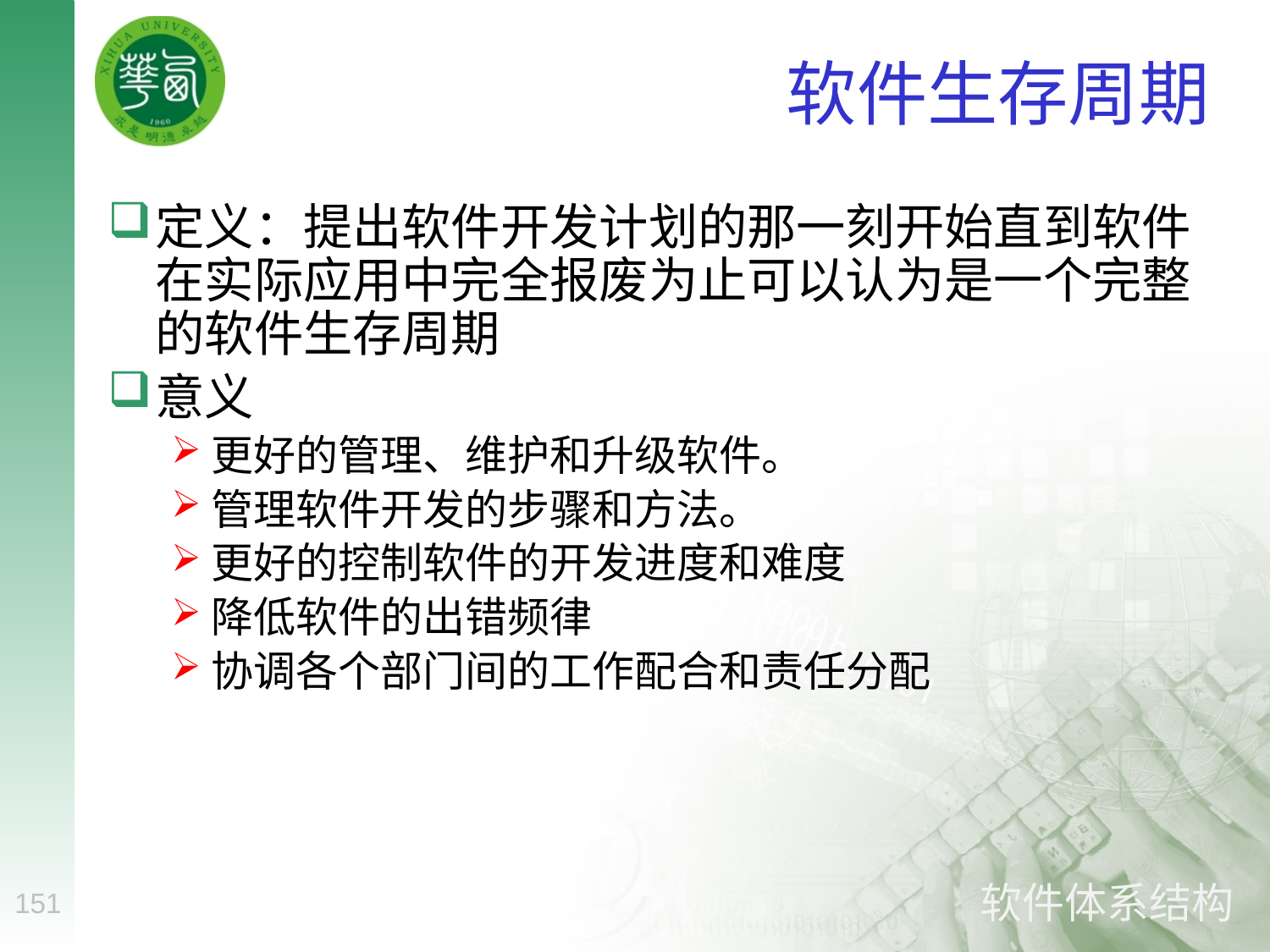

# 软件生存周期
定义：提出软件开发计划的那一刻开始直到软件在实际应用中完全报废为止可以认为是一个完整的软件生存周期
意义
更好的管理、维护和升级软件。
管理软件开发的步骤和方法。
更好的控制软件的开发进度和难度
降低软件的出错频律
协调各个部门间的工作配合和责任分配
151